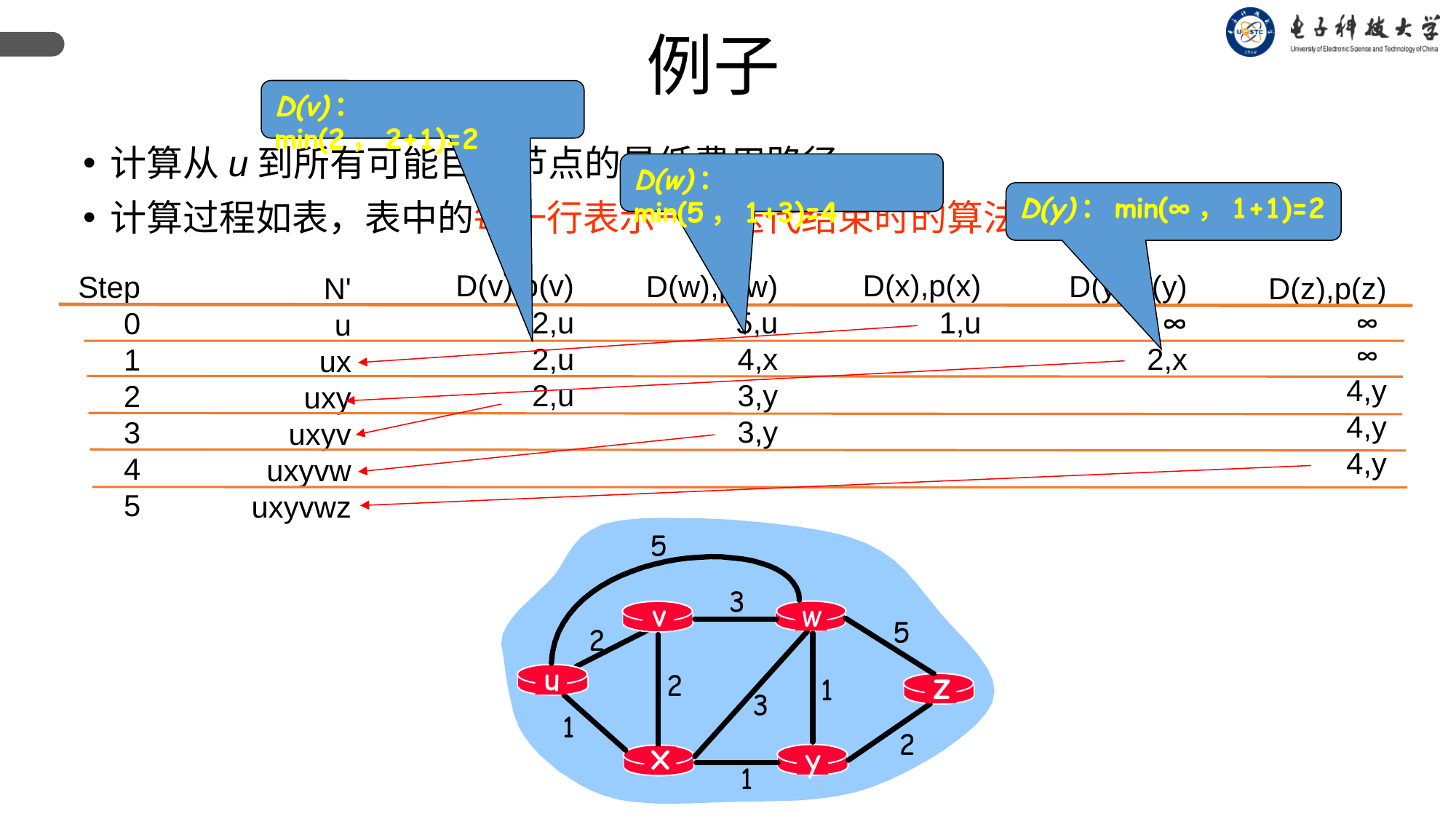

例子
D(v)：min(2，2+1)=2
计算从u到所有可能目的节点的最低费用路径。
计算过程如表，表中的每一行表示一次迭代结束时的算法变量值。
D(w)：min(5，1+3)=4
D(y)：min(∞，1+1)=2
D(x),p(x)
1,u
D(v),p(v)
2,u
2,u
2,u
D(w),p(w)
5,u
4,x
3,y
3,y
D(y),p(y)
∞
2,x
Step
0
1
2
3
4
5
D(z),p(z)
∞
∞
4,y
4,y
4,y
N'
u
ux
uxy
uxyv
uxyvw
uxyvwz

5

3
v

w

5

2

u

z

2

1

3

1
2
x

y

1